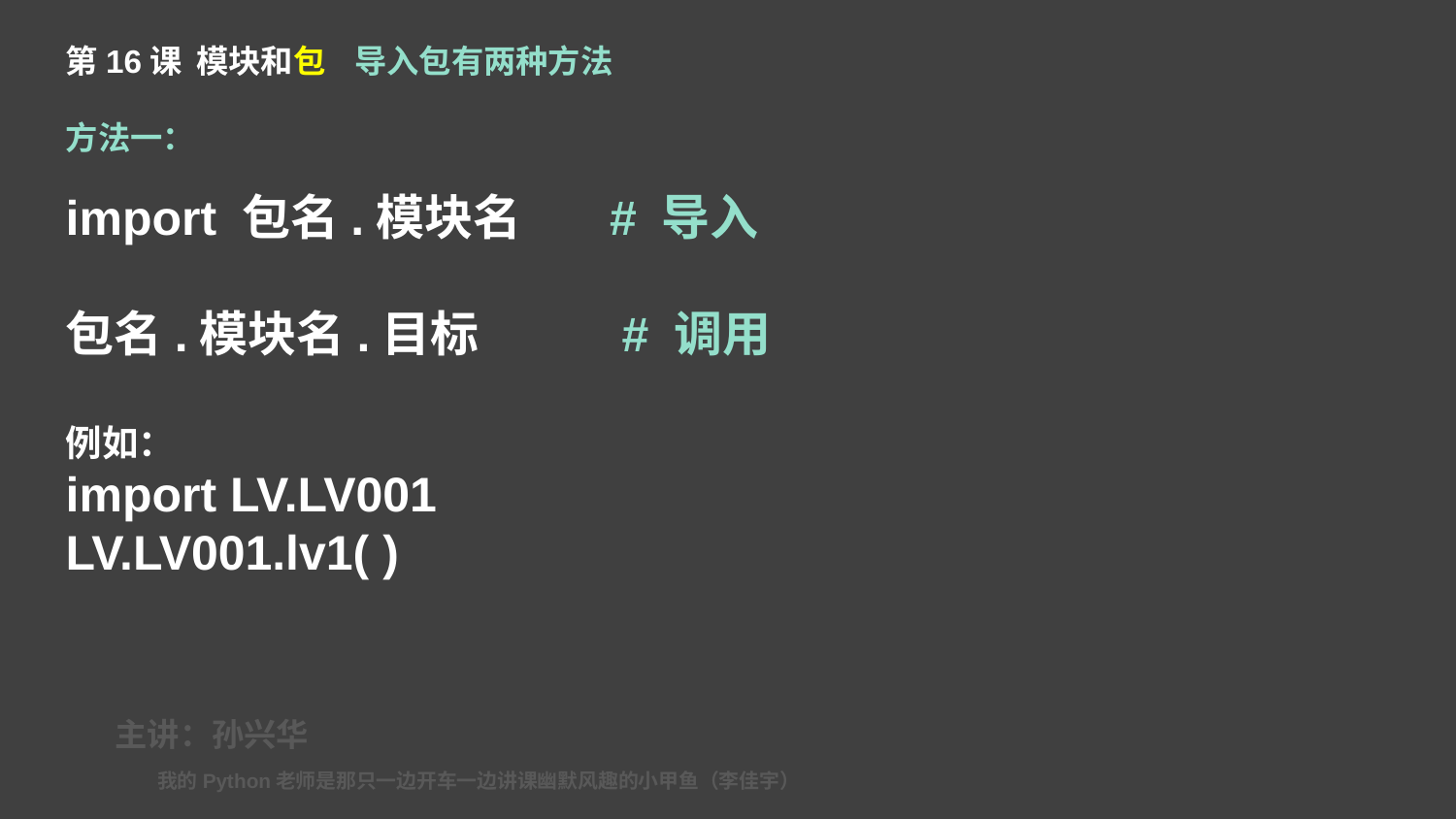

第16课  模块和包    导入包有两种方法

方法一：
import 包名.模块名       # 导入

包名.模块名.目标            # 调用

例如：
import LV.LV001
LV.LV001.lv1( )